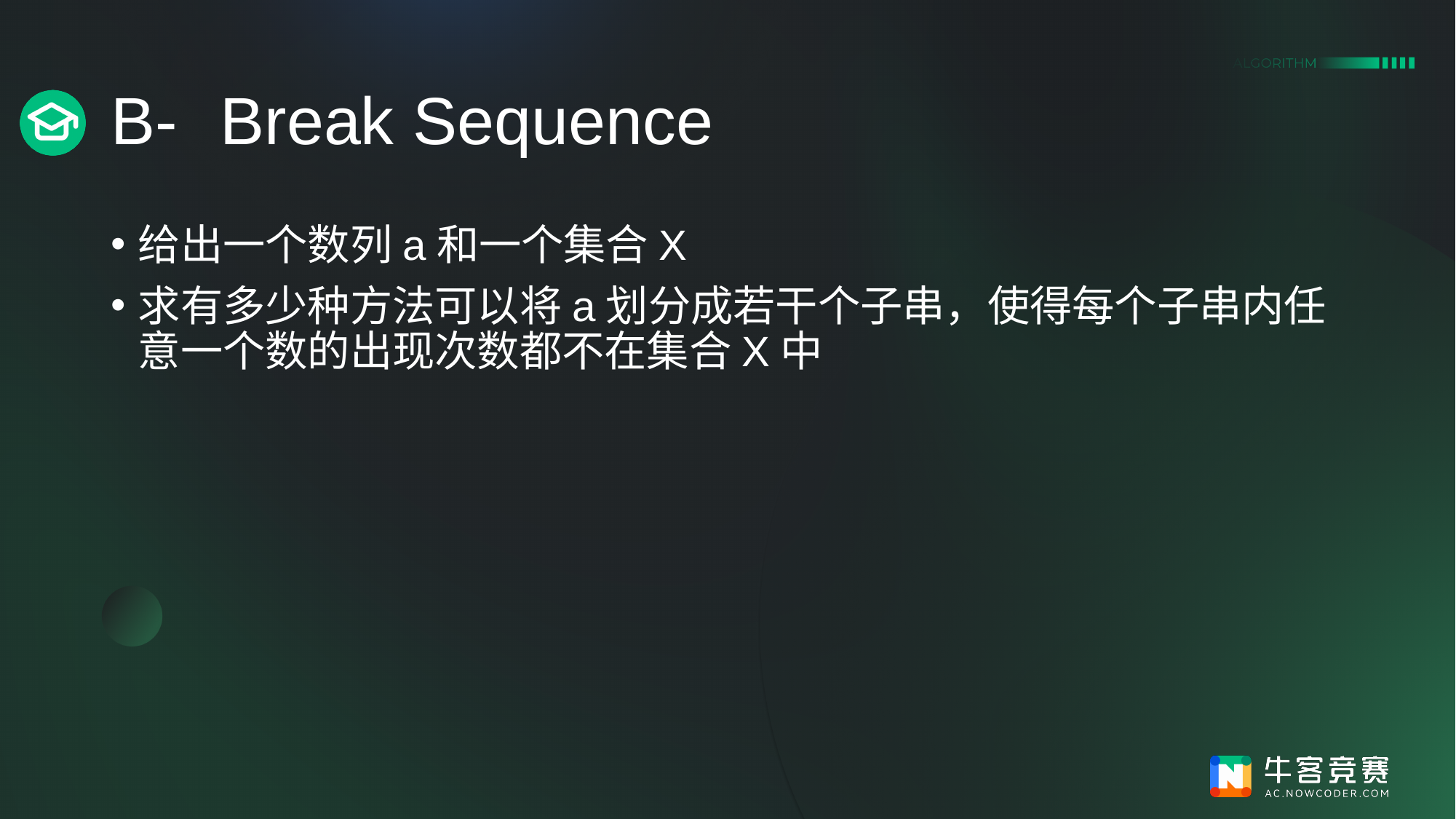

# B-	Break Sequence
给出一个数列a和一个集合X
求有多少种方法可以将a划分成若干个子串，使得每个子串内任意一个数的出现次数都不在集合X中